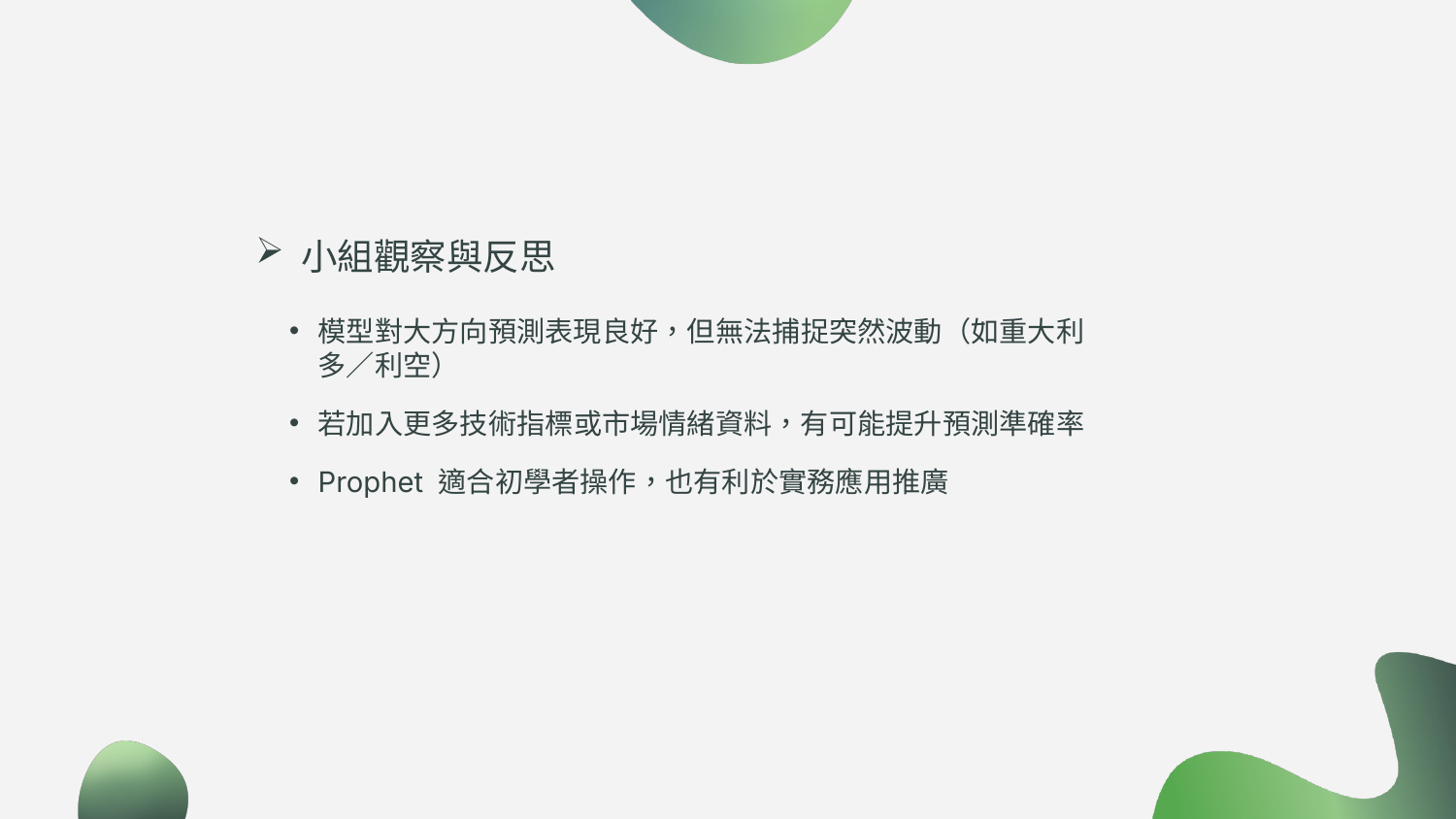

小組觀察與反思
模型對大方向預測表現良好，但無法捕捉突然波動（如重大利多／利空）
若加入更多技術指標或市場情緒資料，有可能提升預測準確率
Prophet 適合初學者操作，也有利於實務應用推廣